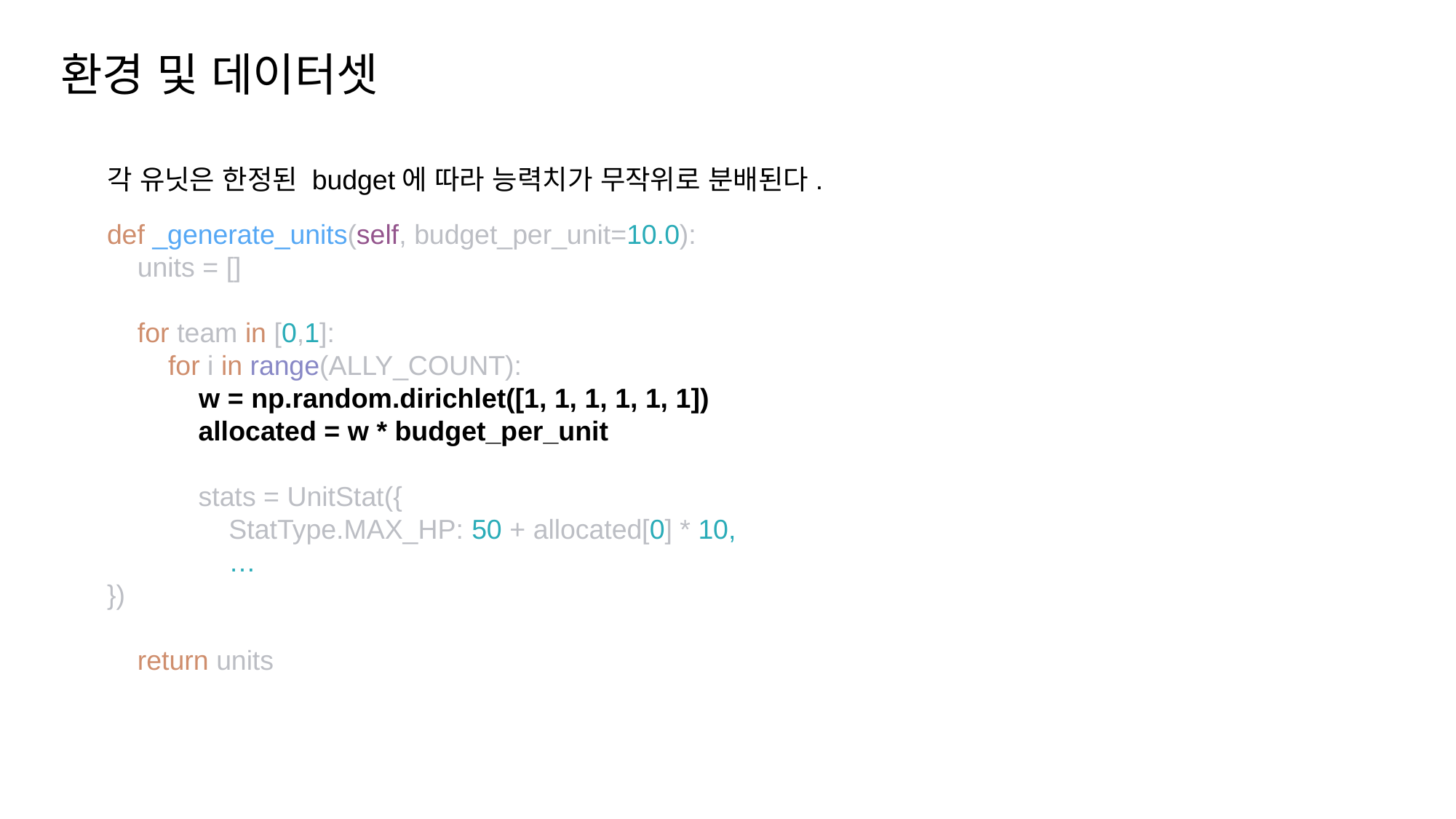

환경 및 데이터셋
각 유닛은 한정된 budget에 따라 능력치가 무작위로 분배된다.
def _generate_units(self, budget_per_unit=10.0):
    units = []
    for team in [0,1]:
        for i in range(ALLY_COUNT):
            w = np.random.dirichlet([1, 1, 1, 1, 1, 1])
            allocated = w * budget_per_unit
            stats = UnitStat({
                StatType.MAX_HP: 50 + allocated[0] * 10,
                …
})
    return units